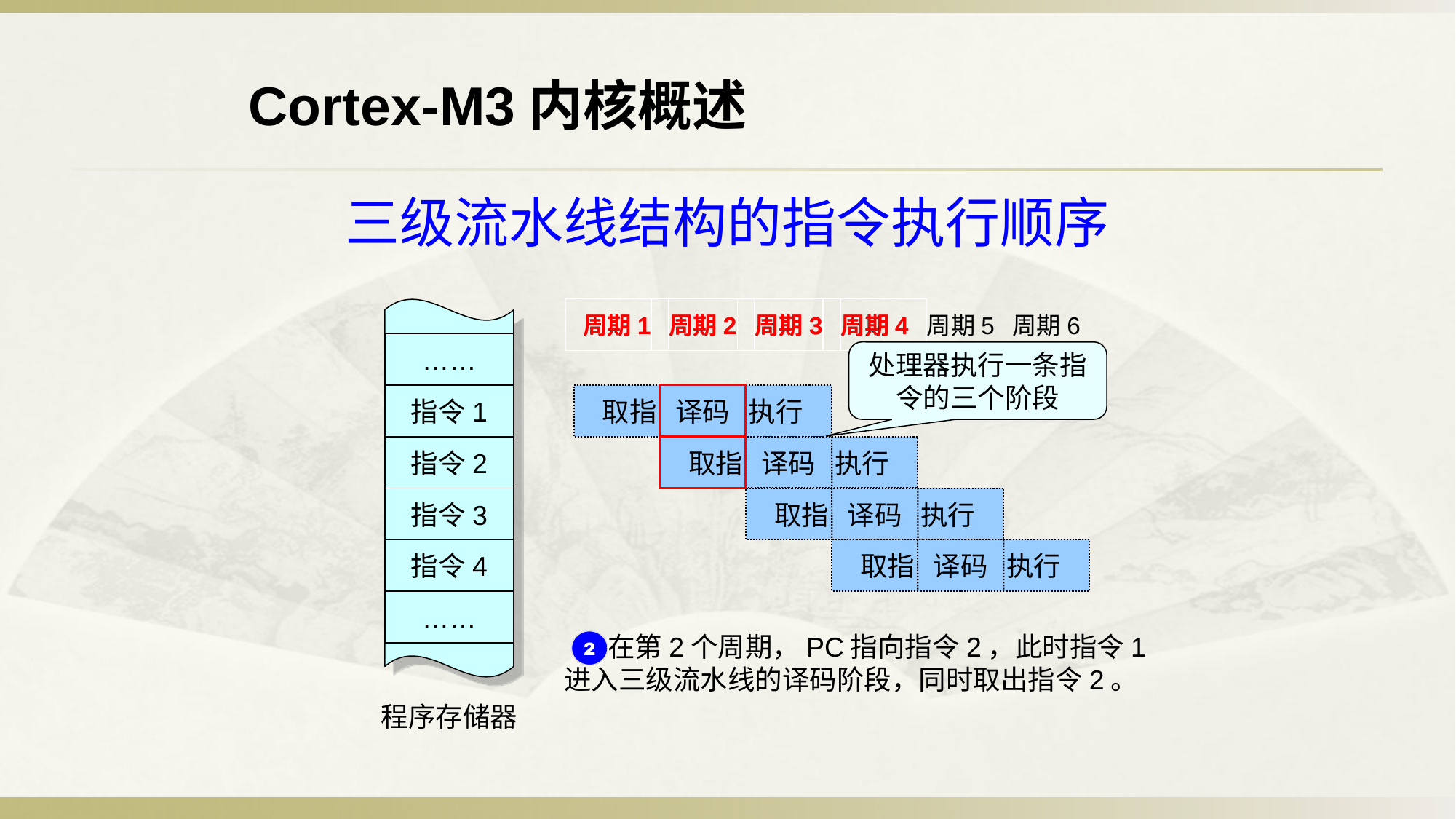

Cortex-M3内核概述
# 三级流水线结构的指令执行顺序

……
指令1
指令2
指令3
指令4
……
程序存储器
周期1
周期2
周期3
周期4
周期1
周期2
周期3
周期4
周期5
周期6
取指   译码   执行

取指   译码   执行

取指   译码   执行

取指   译码   执行

处理器执行一条指令的三个阶段

      在第2个周期，PC指向指令2，此时指令1进入三级流水线的译码阶段，同时取出指令2。
2